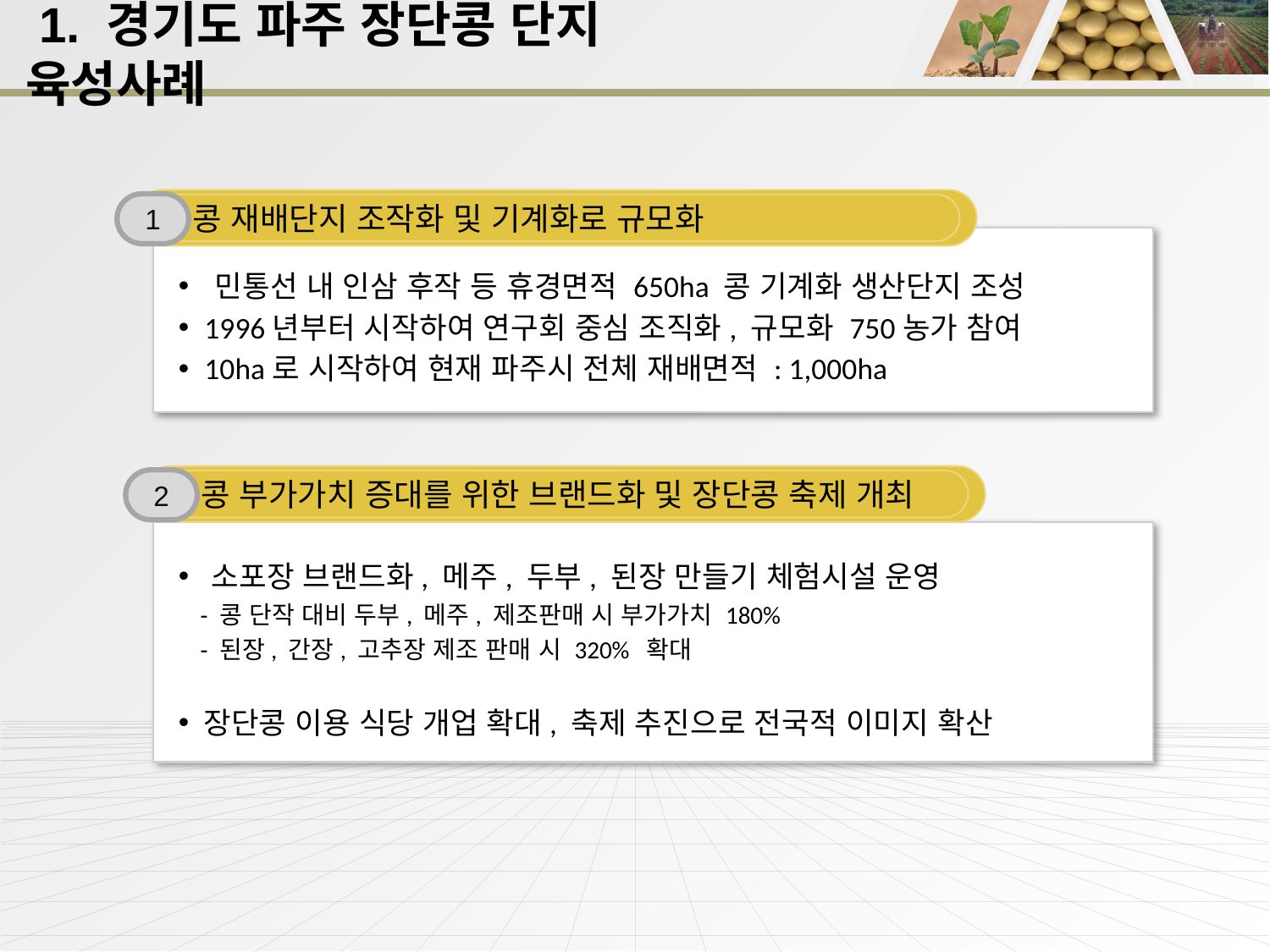

1. 경기도 파주 장단콩 단지 육성사례

콩 재배단지 조작화 및 기계화로 규모화
1
  민통선 내 인삼 후작 등 휴경면적 650ha 콩 기계화 생산단지 조성
  1996년부터 시작하여 연구회 중심 조직화, 규모화 750농가 참여
  10ha로 시작하여 현재 파주시 전체 재배면적 : 1,000ha

콩 부가가치 증대를 위한 브랜드화 및 장단콩 축제 개최
2
  소포장 브랜드화, 메주, 두부, 된장 만들기 체험시설 운영
    - 콩 단작 대비 두부, 메주, 제조판매 시 부가가치 180%
    - 된장, 간장, 고추장 제조 판매 시 320%  확대

장단콩 이용 식당 개업 확대, 축제 추진으로 전국적 이미지 확산